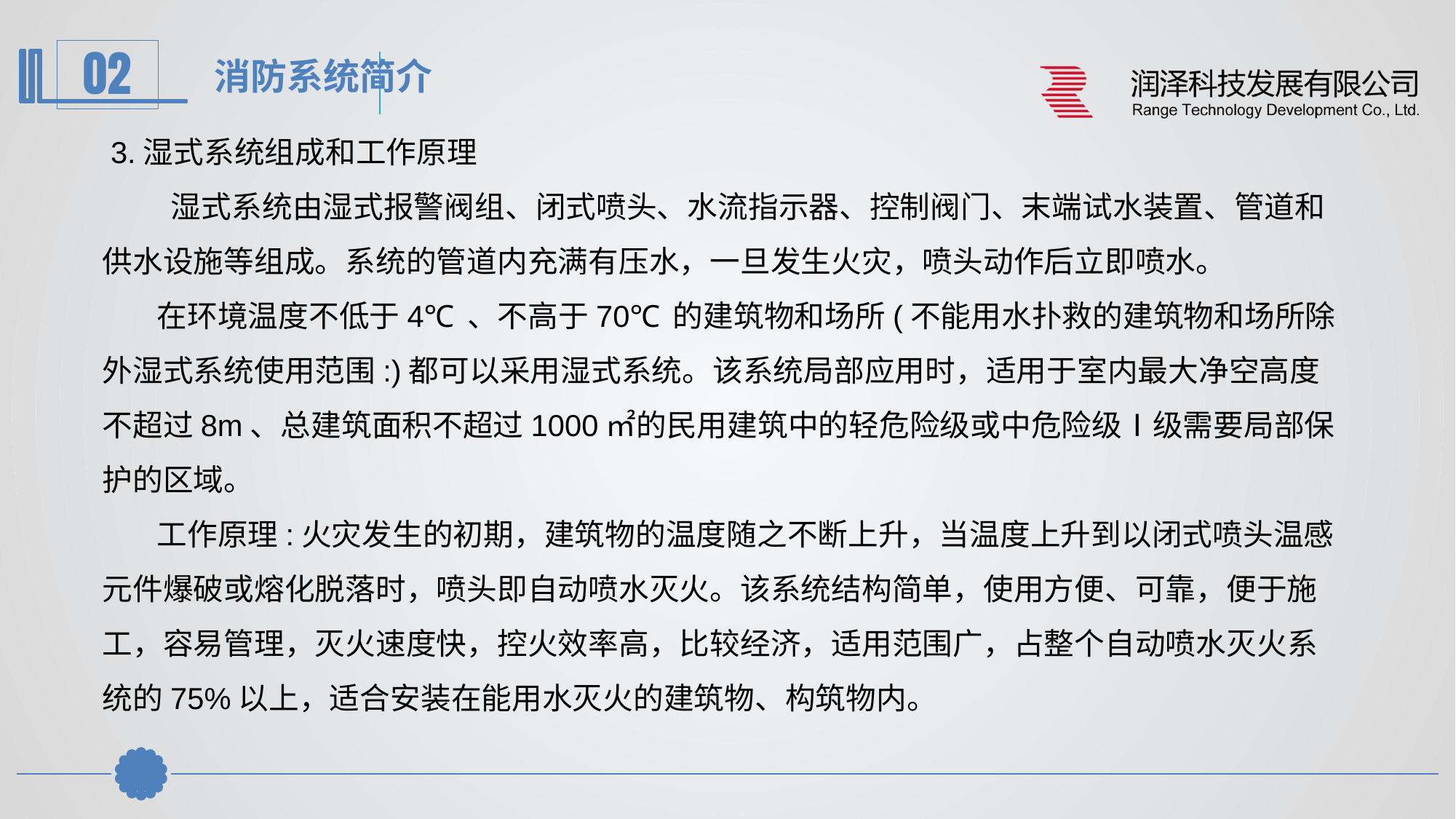

消防系统简介
 3.湿式系统组成和工作原理
 湿式系统由湿式报警阀组、闭式喷头、水流指示器、控制阀门、末端试水装置、管道和供水设施等组成。系统的管道内充满有压水，一旦发生火灾，喷头动作后立即喷水。
在环境温度不低于4℃、不高于70℃的建筑物和场所(不能用水扑救的建筑物和场所除外湿式系统使用范围:)都可以采用湿式系统。该系统局部应用时，适用于室内最大净空高度不超过8m、总建筑面积不超过1000㎡的民用建筑中的轻危险级或中危险级Ⅰ级需要局部保护的区域。
工作原理:火灾发生的初期，建筑物的温度随之不断上升，当温度上升到以闭式喷头温感元件爆破或熔化脱落时，喷头即自动喷水灭火。该系统结构简单，使用方便、可靠，便于施工，容易管理，灭火速度快，控火效率高，比较经济，适用范围广，占整个自动喷水灭火系统的75%以上，适合安装在能用水灭火的建筑物、构筑物内。

14